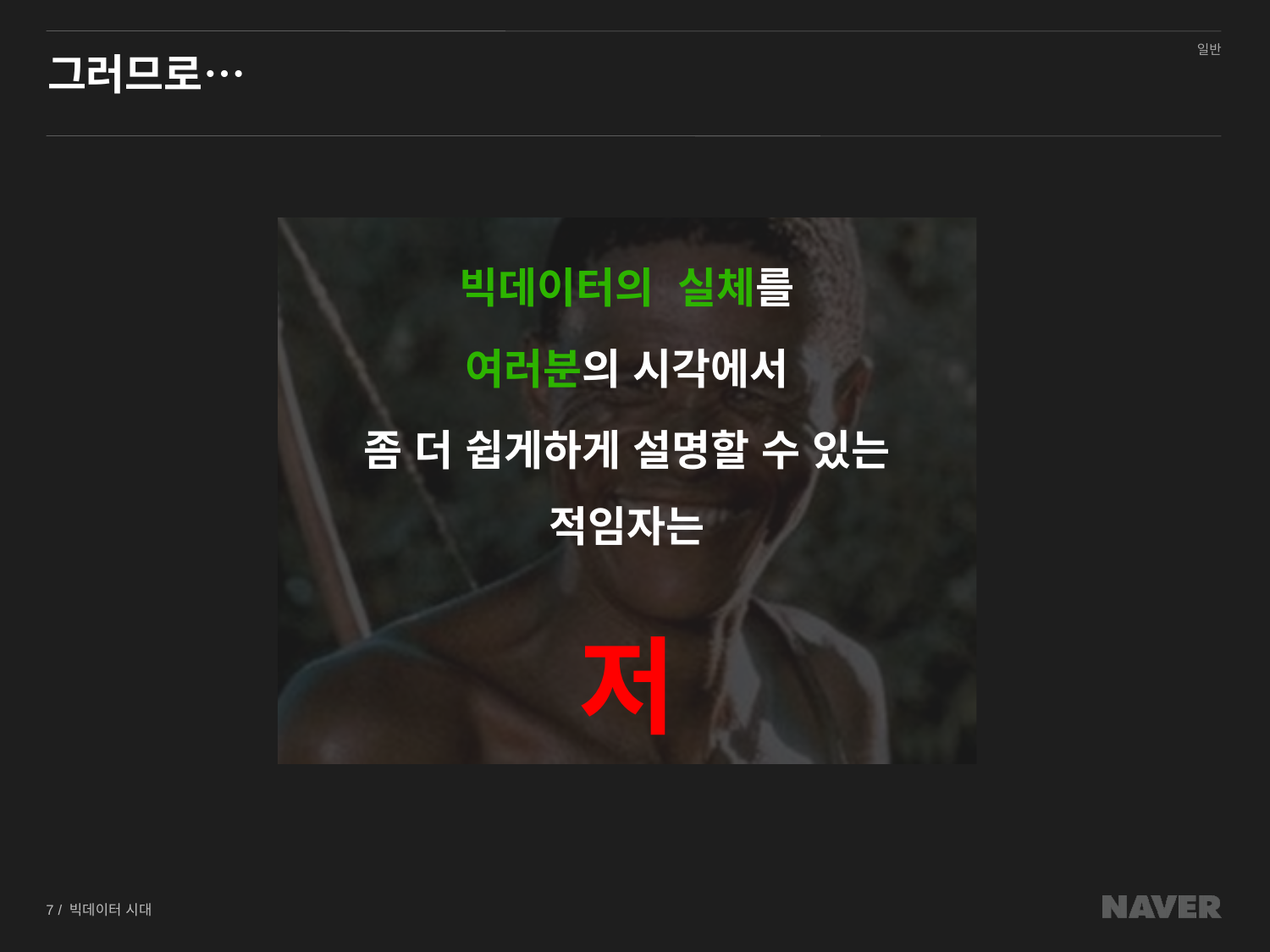

# 그러므로…
빅데이터의  실체를
여러분의 시각에서
좀 더 쉽게하게 설명할 수 있는 적임자는
저